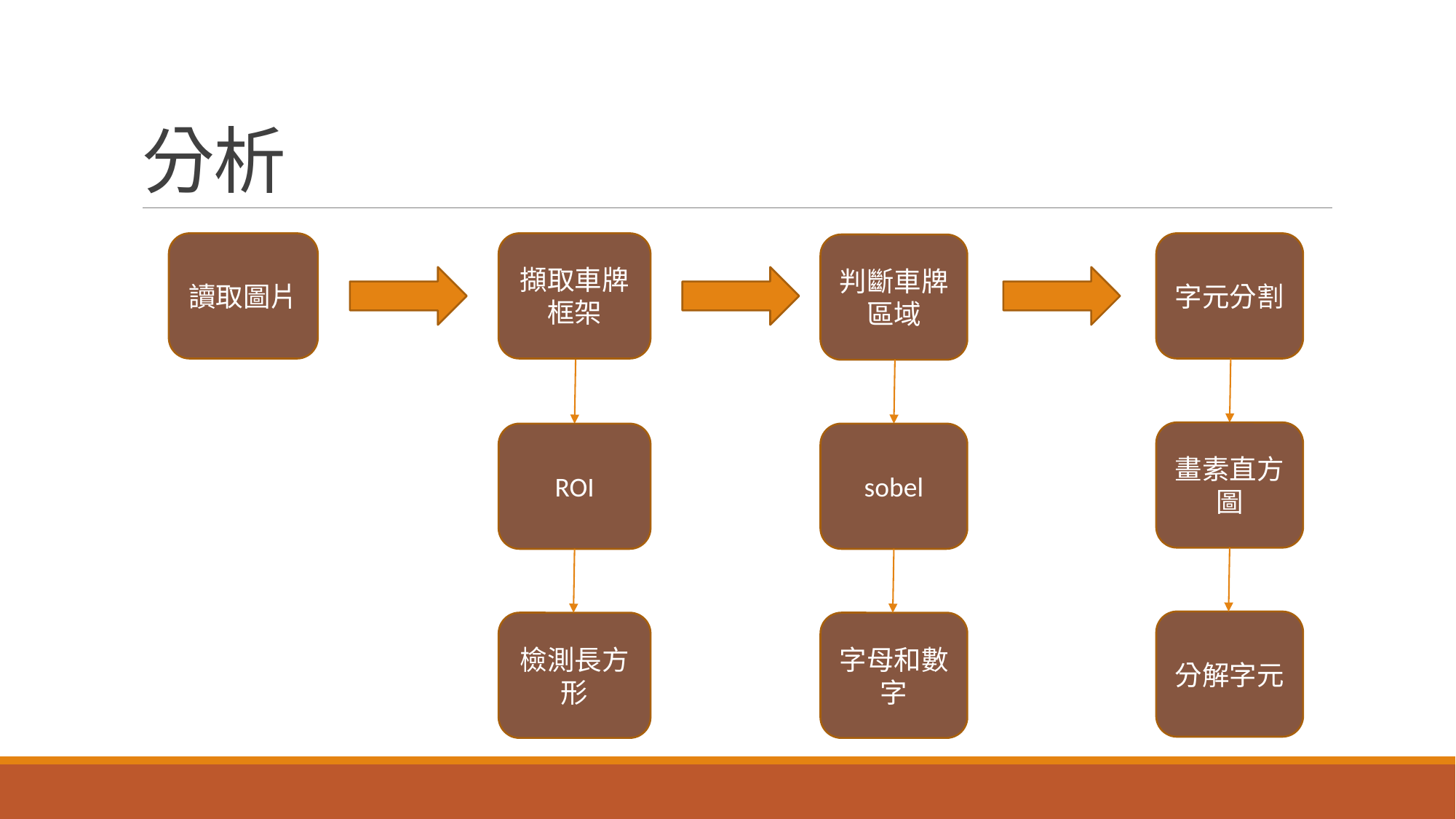

# 分析
字元分割
讀取圖片
擷取車牌框架
判斷車牌區域

畫素直方圖
ROI
sobel
分解字元
檢測長方形
字母和數字